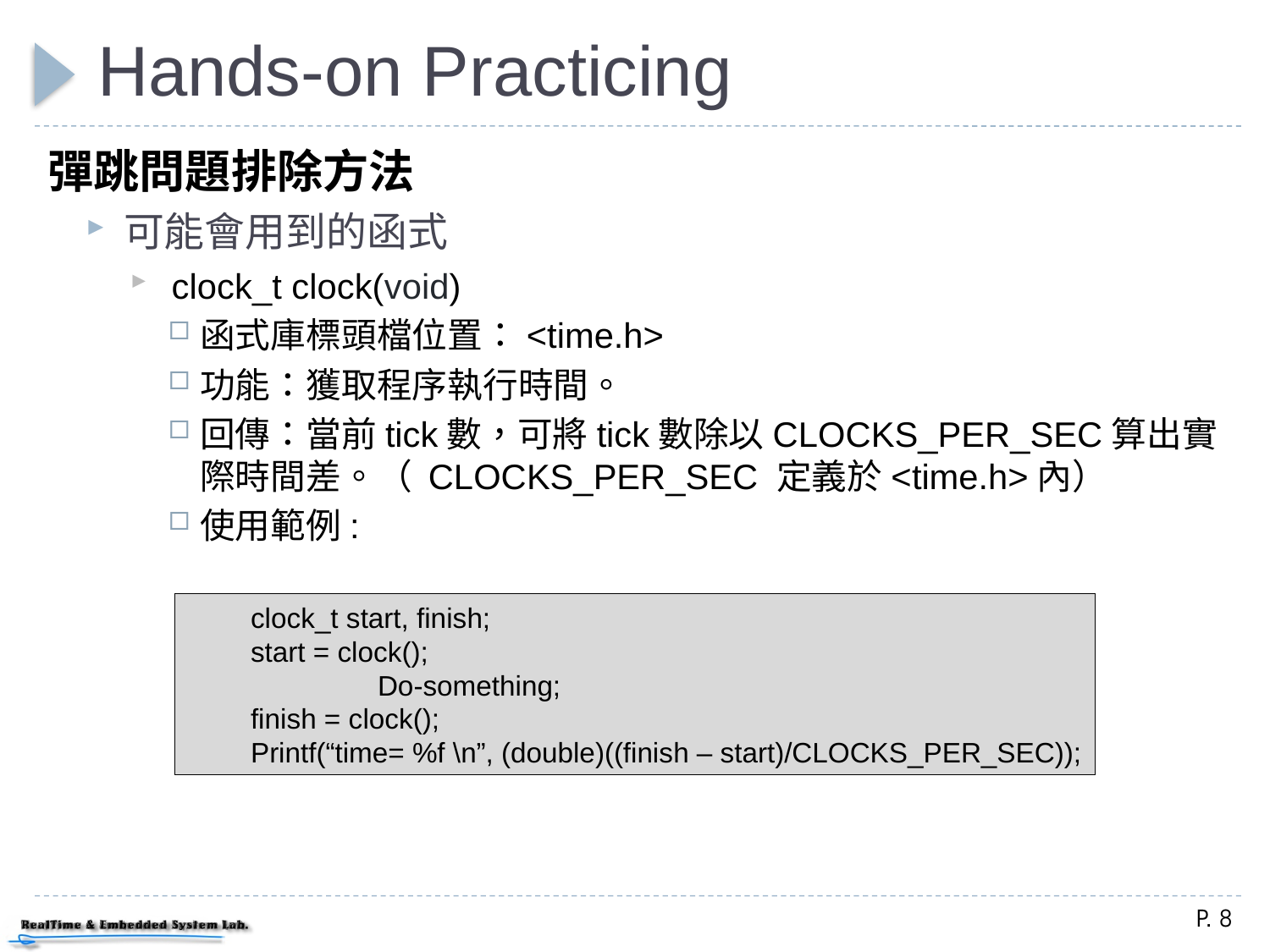

# Hands-on Practicing
彈跳問題排除方法
可能會用到的函式
 clock_t clock(void)
函式庫標頭檔位置：<time.h>
功能：獲取程序執行時間。
回傳：當前tick數，可將tick數除以CLOCKS_PER_SEC算出實際時間差。（ CLOCKS_PER_SEC 定義於<time.h>內）
使用範例:
clock_t start, finish;
start = clock();
	Do-something;
finish = clock();
Printf(“time= %f \n”, (double)((finish – start)/CLOCKS_PER_SEC));